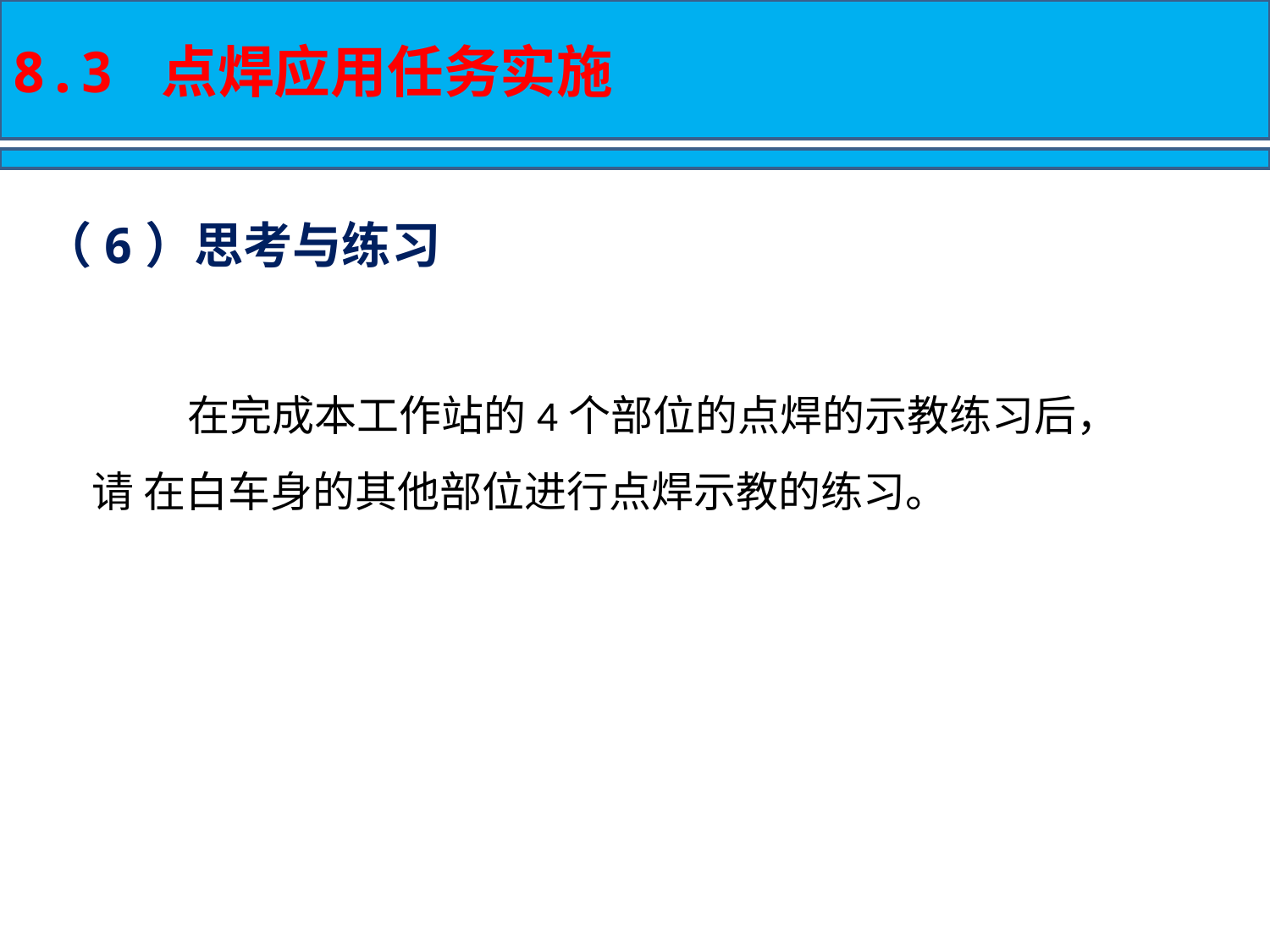

8.3 点焊应用任务实施
（6）思考与练习
         在完成本工作站的4个部位的点焊的示教练习后，请 在白车身的其他部位进行点焊示教的练习。